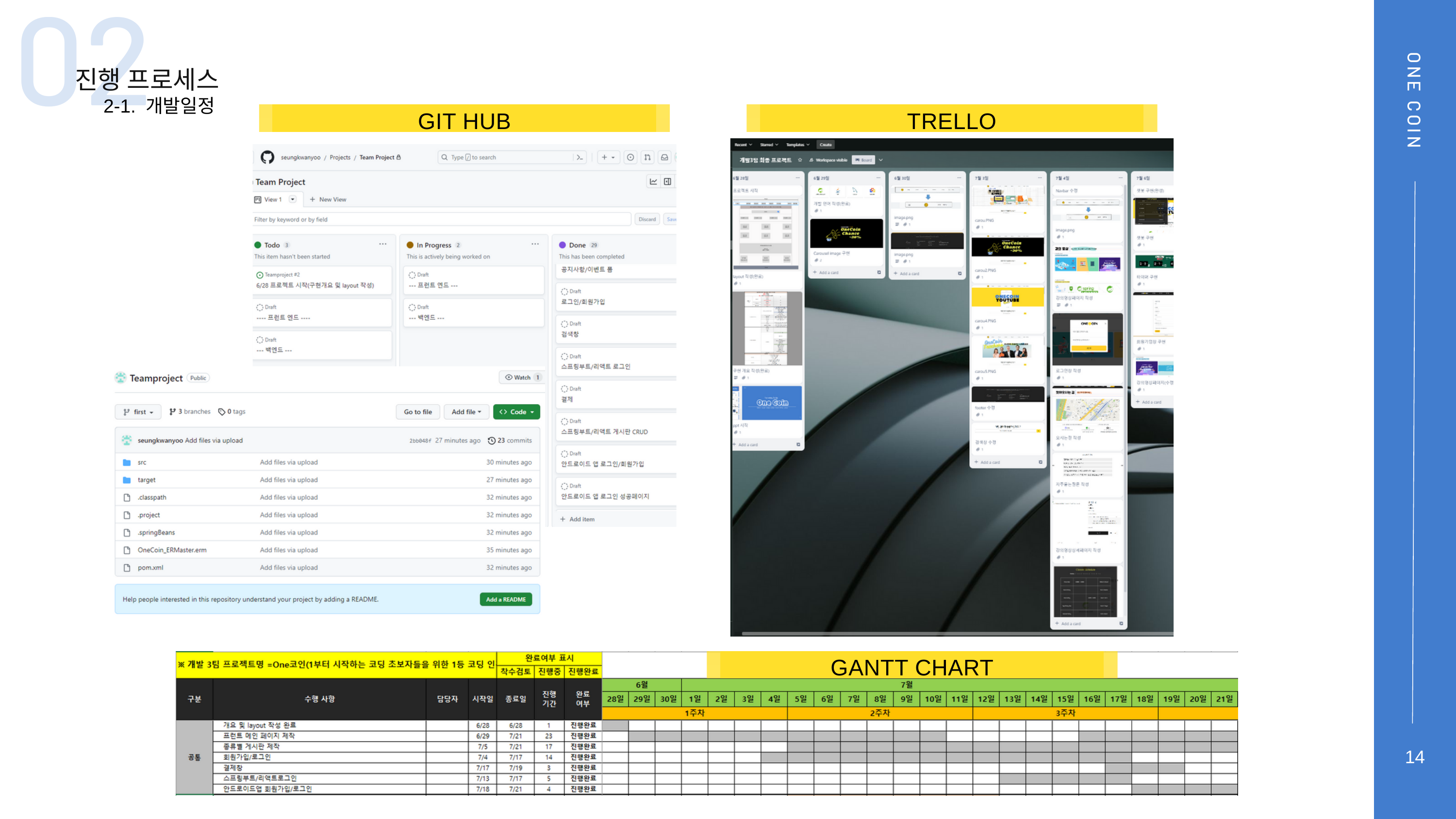

02
진행 프로세스
2-1. 개발일정

GIT HUB

TRELLO
ONE COIN

GANTT CHART
14